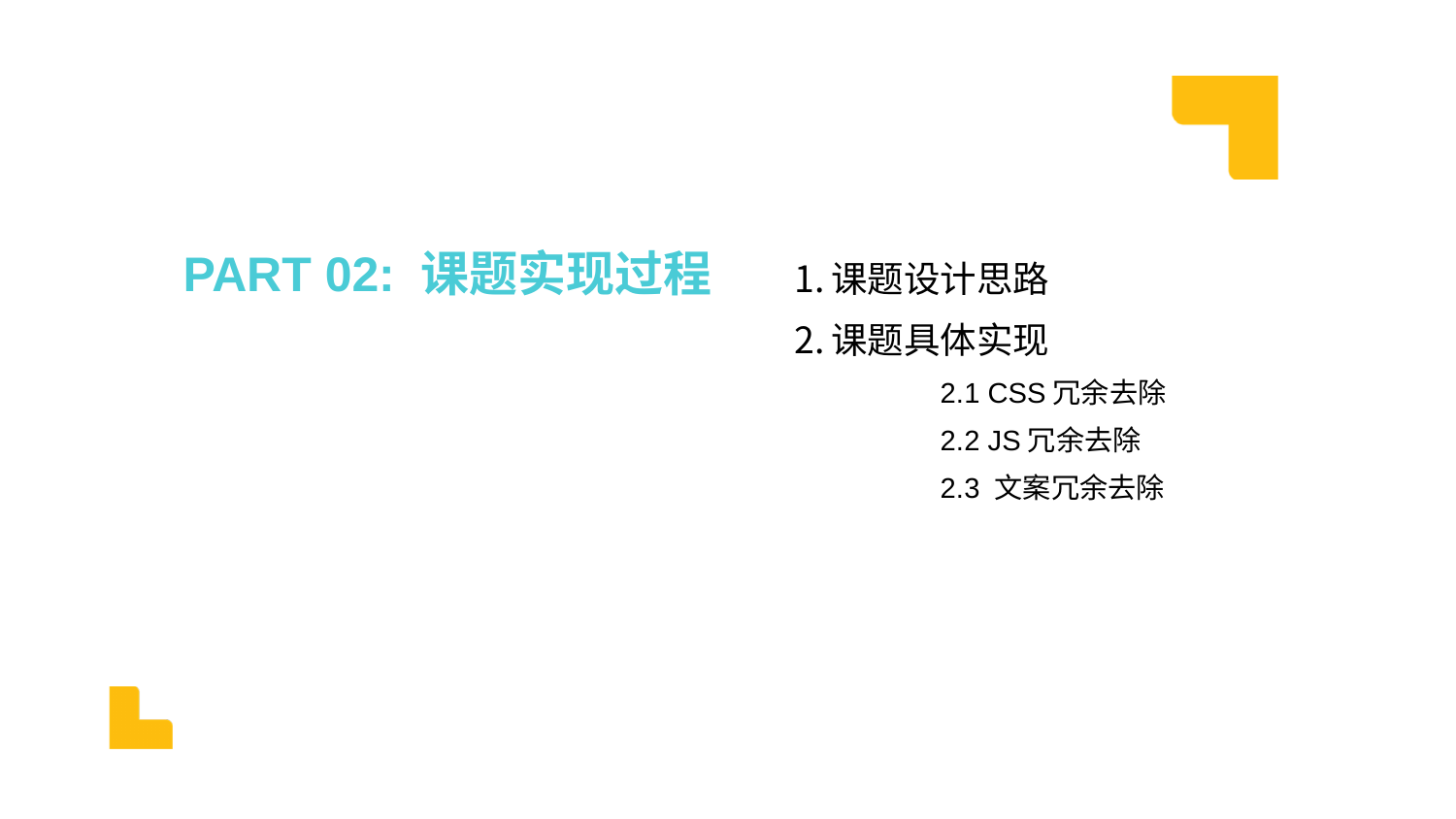

课题设计思路
课题具体实现
	2.1 CSS冗余去除
	2.2 JS冗余去除
	2.3 文案冗余去除
PART 02: 课题实现过程